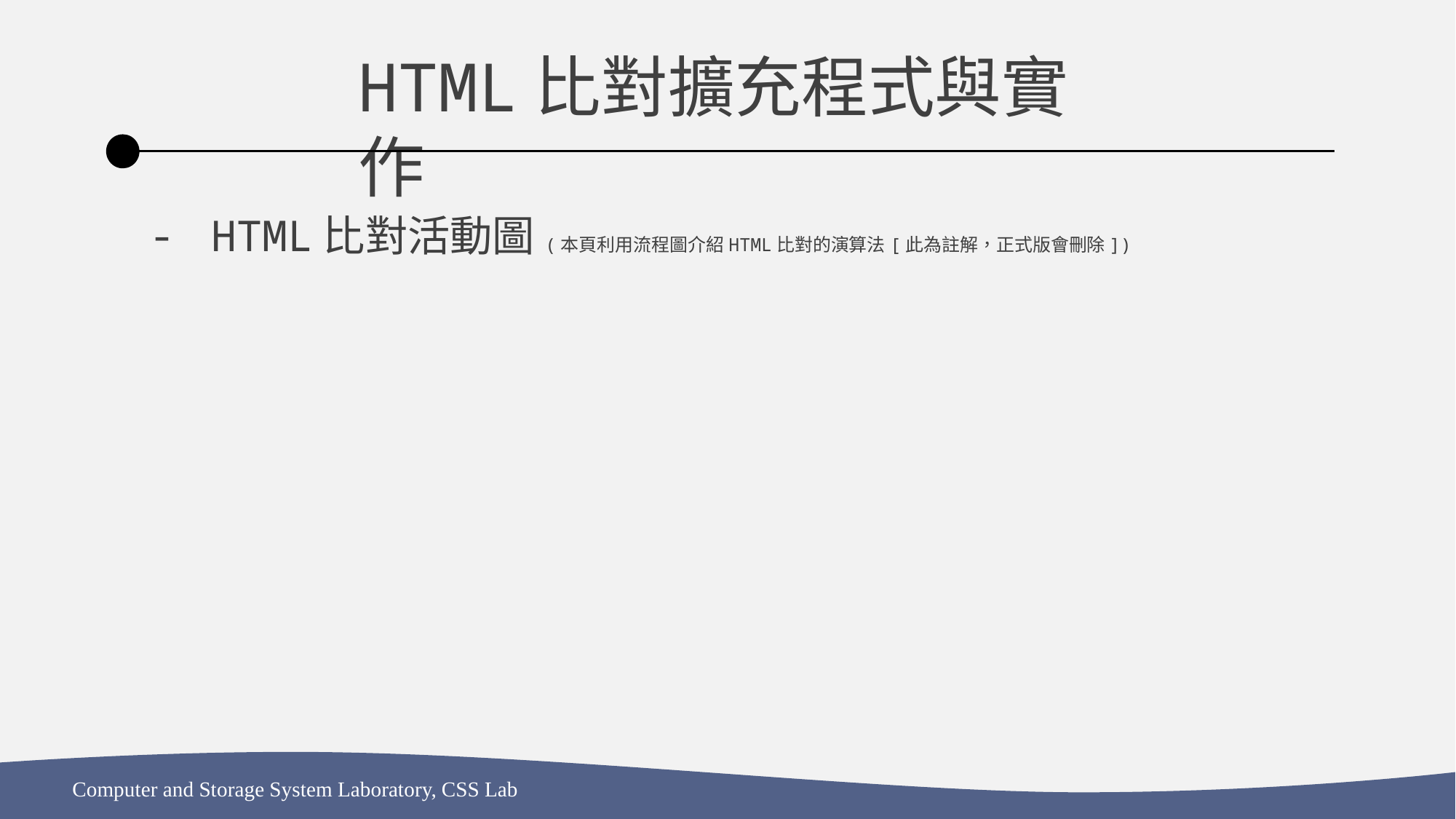

HTML比對擴充程式與實作

HTML比對活動圖(本頁利用流程圖介紹HTML比對的演算法[此為註解，正式版會刪除])

Computer and Storage System Laboratory, CSS Lab